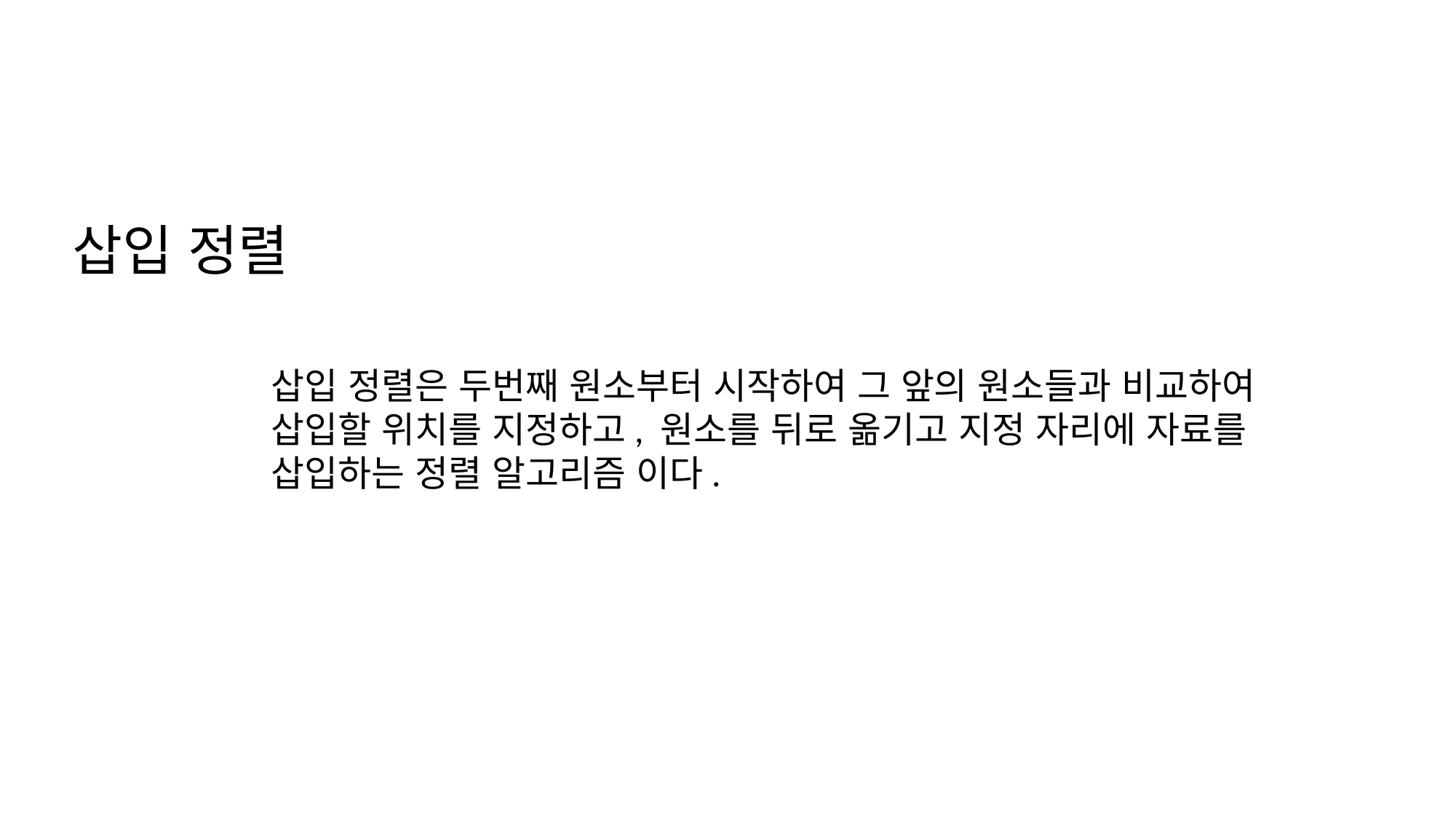

삽입 정렬
삽입 정렬은 두번째 원소부터 시작하여 그 앞의 원소들과 비교하여 삽입할 위치를 지정하고, 원소를 뒤로 옮기고 지정 자리에 자료를 삽입하는 정렬 알고리즘 이다.